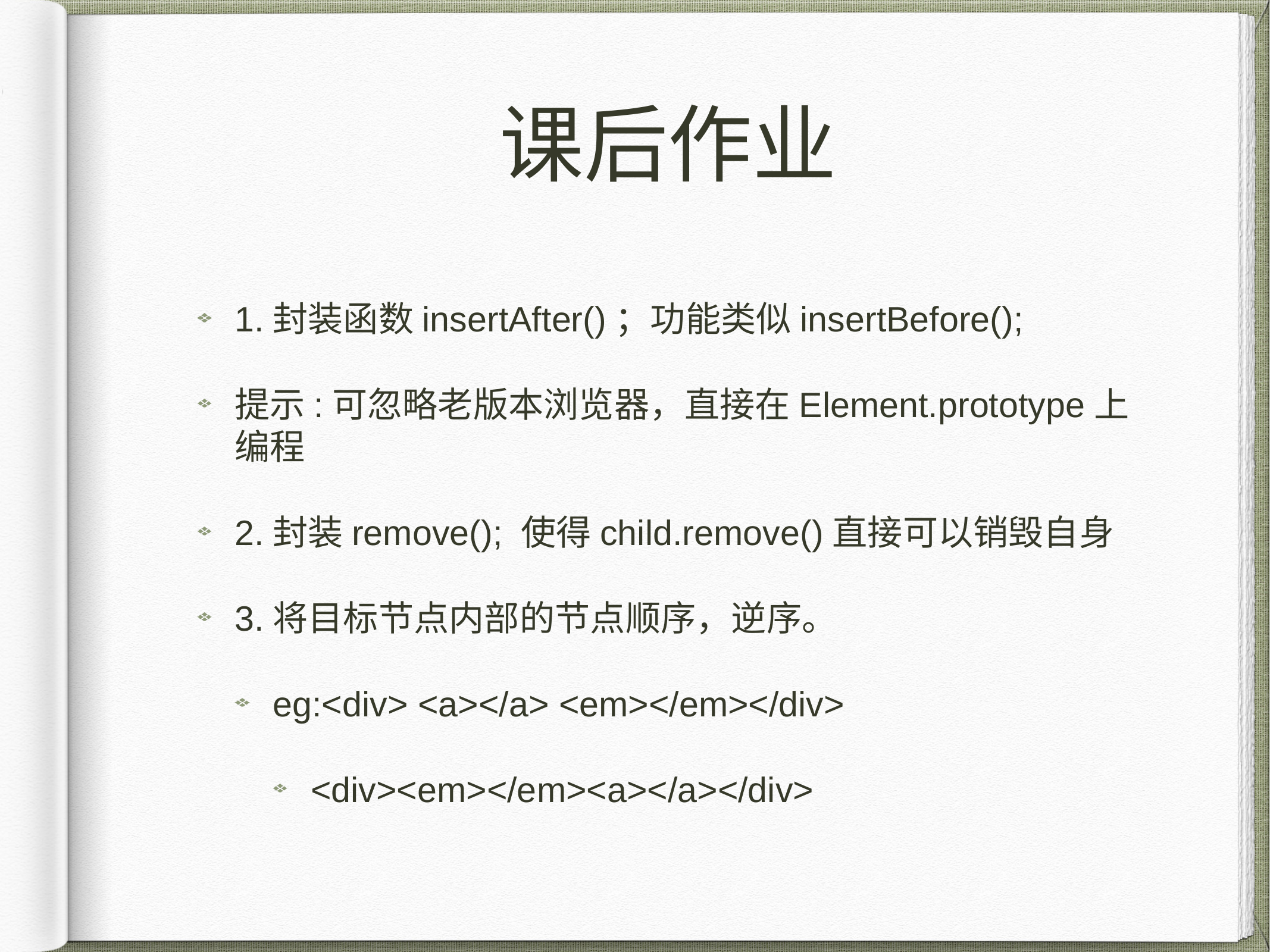

# 课后作业
1.封装函数insertAfter()；功能类似insertBefore();
提示:可忽略老版本浏览器，直接在Element.prototype上编程
2.封装remove(); 使得child.remove()直接可以销毁自身
3.将目标节点内部的节点顺序，逆序。
eg:<div> <a></a> <em></em></div>
<div><em></em><a></a></div>